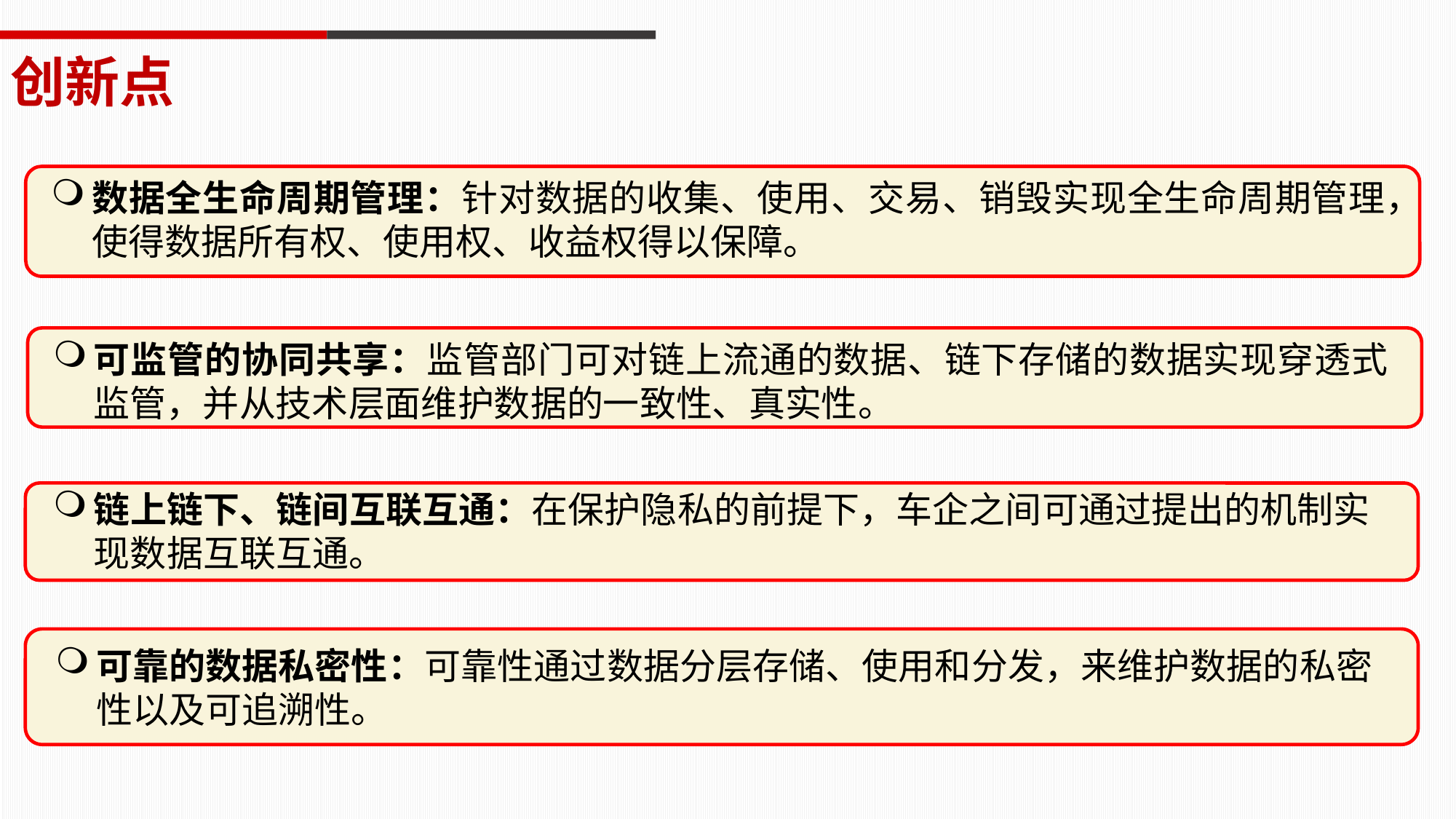

创新点

数据全生命周期管理：针对数据的收集、使用、交易、销毁实现全生命周期管理，使得数据所有权、使用权、收益权得以保障。

可监管的协同共享：监管部门可对链上流通的数据、链下存储的数据实现穿透式监管，并从技术层面维护数据的一致性、真实性。
链上链下、链间互联互通：在保护隐私的前提下，车企之间可通过提出的机制实现数据互联互通。

可靠的数据私密性：可靠性通过数据分层存储、使用和分发，来维护数据的私密性以及可追溯性。